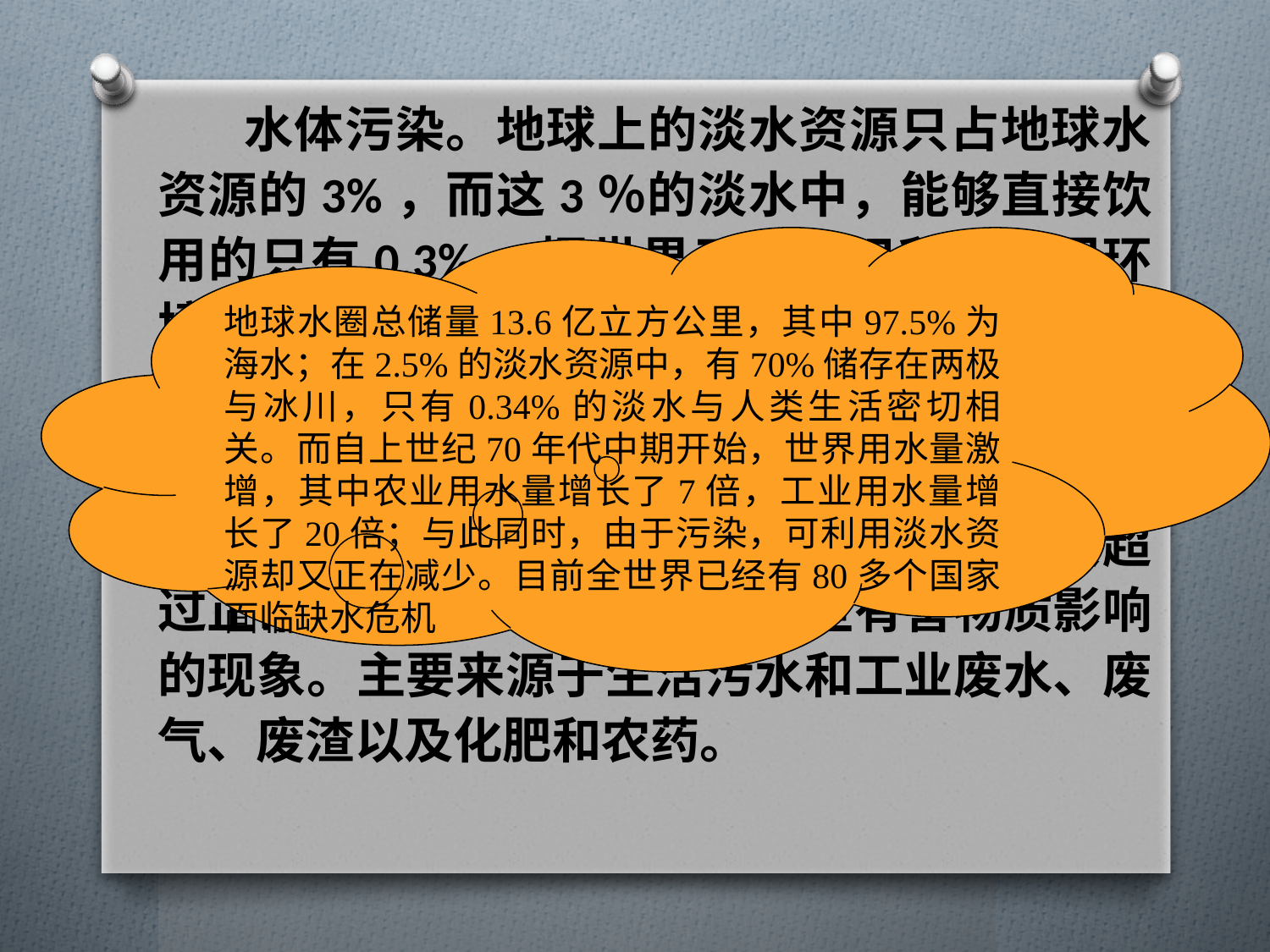

水体污染。地球上的淡水资源只占地球水资源的3%，而这3％的淡水中，能够直接饮用的只有0.3%。据世界卫生组织和联合国环境规划署有关空气、水和食物污染的报告称：全世界城市居民中有五分之四生活在受污染的大气环境中，饮用不符合卫生要求的水。
      土壤污染。指土壤中某些有害物质大大超过正常含量，土地无法消除这些有害物质影响的现象。主要来源于生活污水和工业废水、废气、废渣以及化肥和农药。
地球水圈总储量13.6亿立方公里，其中97.5%为海水；在2.5%的淡水资源中，有70%储存在两极与冰川，只有0.34%的淡水与人类生活密切相关。而自上世纪70年代中期开始，世界用水量激增，其中农业用水量增长了7倍，工业用水量增长了20倍；与此同时，由于污染，可利用淡水资源却又正在减少。目前全世界已经有80多个国家面临缺水危机